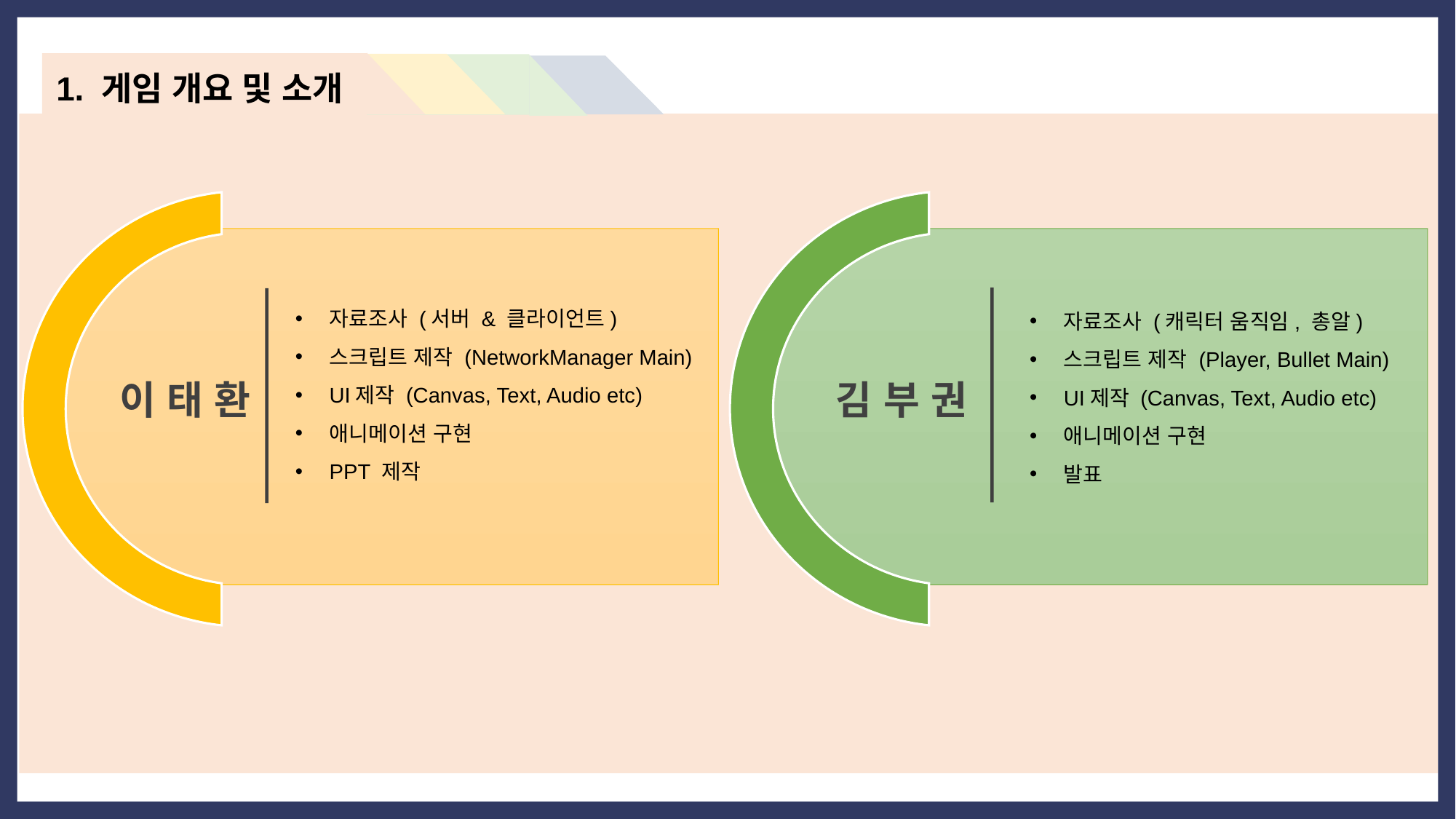

1. 게임 개요 및 소개

자료조사 (서버 & 클라이언트)
스크립트 제작 (NetworkManager Main)
UI제작 (Canvas, Text, Audio etc)
애니메이션 구현
PPT 제작

이 태 환

자료조사 (캐릭터 움직임, 총알)
스크립트 제작 (Player, Bullet Main)
UI제작 (Canvas, Text, Audio etc)
애니메이션 구현
발표

김 부 권